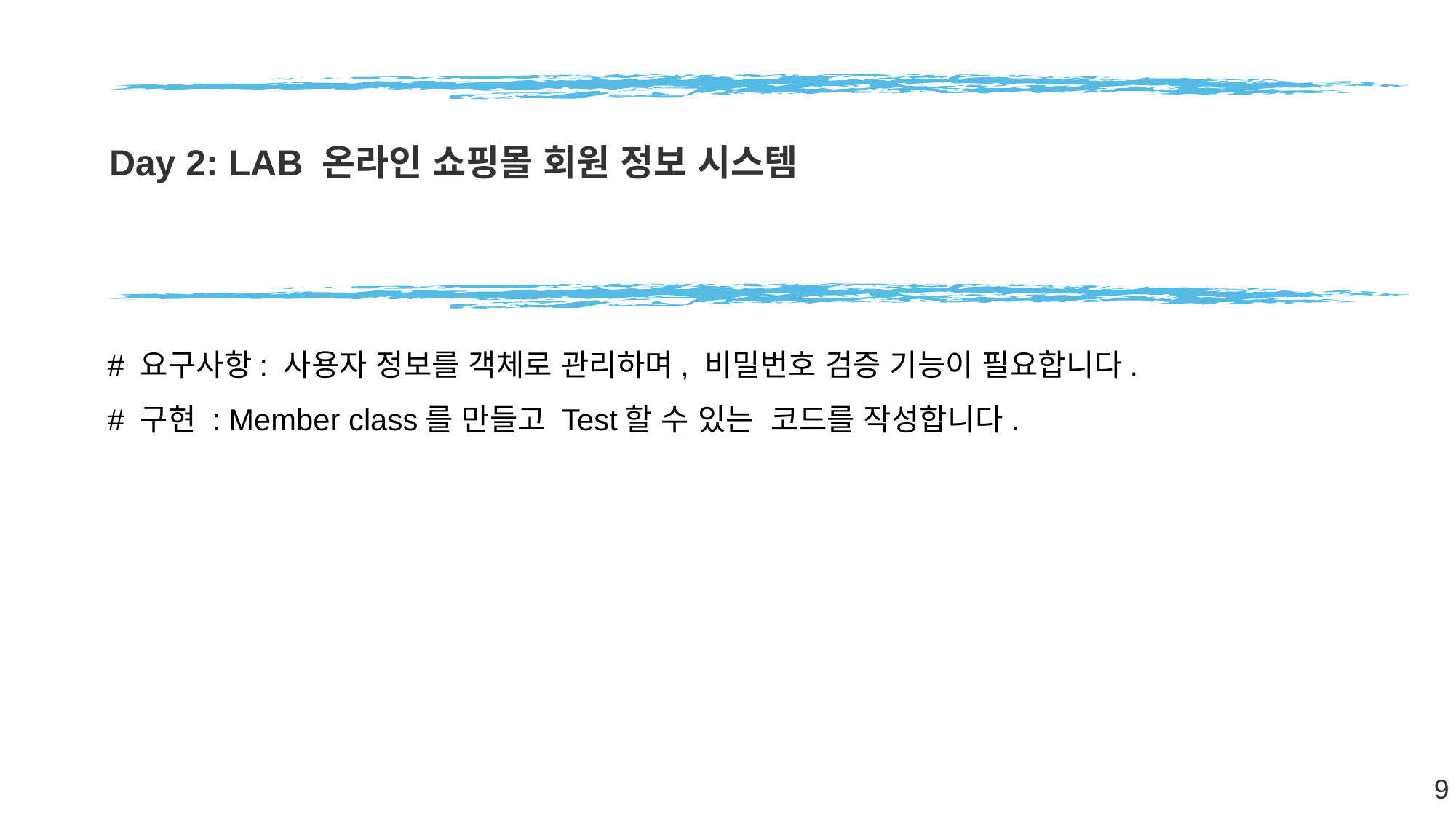

# Day 2: LAB 온라인 쇼핑몰 회원 정보 시스템

# 요구사항: 사용자 정보를 객체로 관리하며, 비밀번호 검증 기능이 필요합니다.
# 구현 : Member class를 만들고 Test할 수 있는  코드를 작성합니다.
9